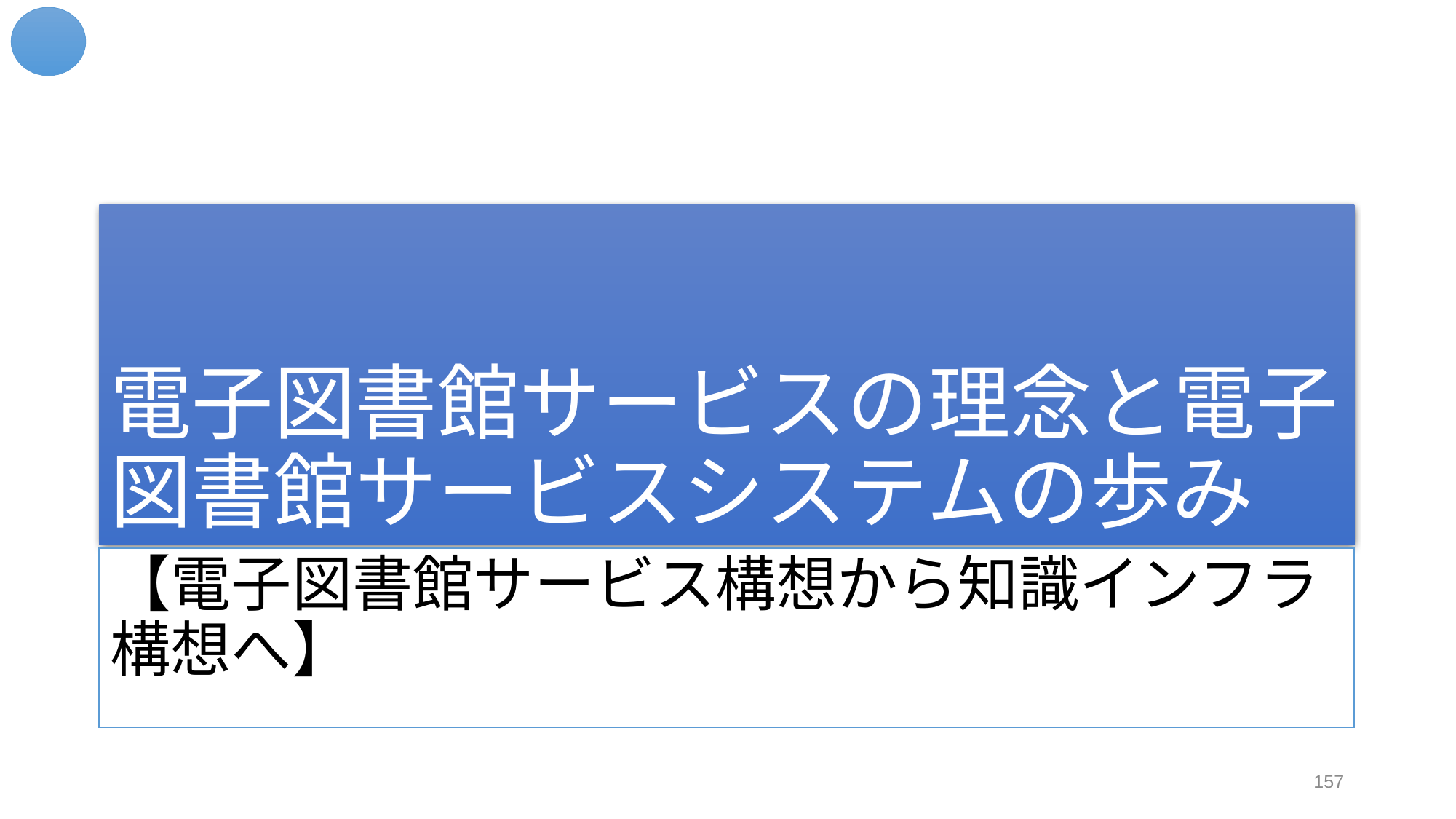

# 電子図書館サービスの理念と電子図書館サービスシステムの歩み
【電子図書館サービス構想から知識インフラ構想へ】

157